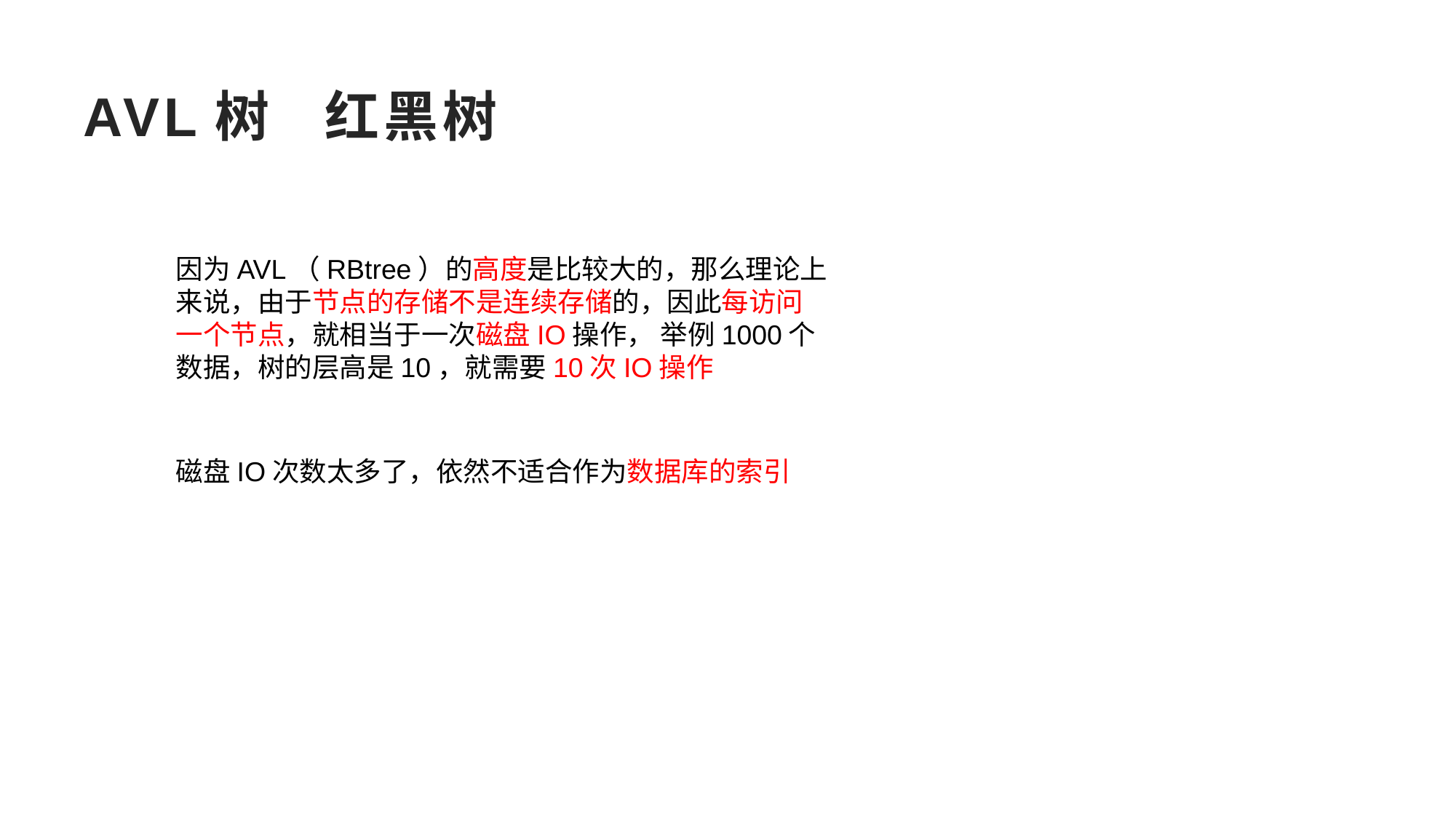

# AVL树   红黑树
因为AVL（RBtree）的高度是比较大的，那么理论上来说，由于节点的存储不是连续存储的，因此每访问一个节点，就相当于一次磁盘IO操作， 举例1000个数据，树的层高是10，就需要10次IO操作
磁盘IO次数太多了，依然不适合作为数据库的索引